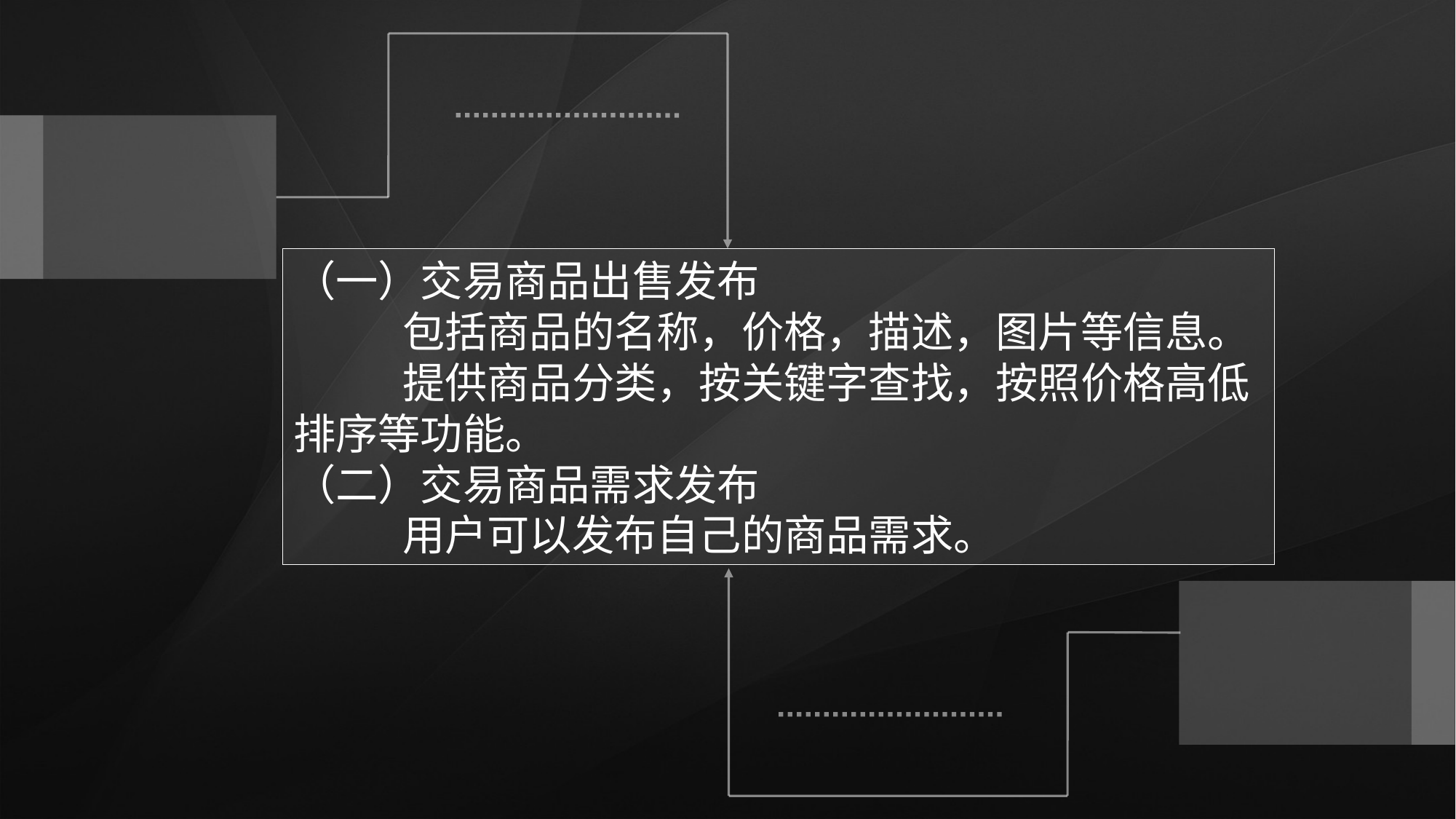

（一）交易商品出售发布
	包括商品的名称，价格，描述，图片等信息。
	提供商品分类，按关键字查找，按照价格高低排序等功能。
（二）交易商品需求发布
	用户可以发布自己的商品需求。